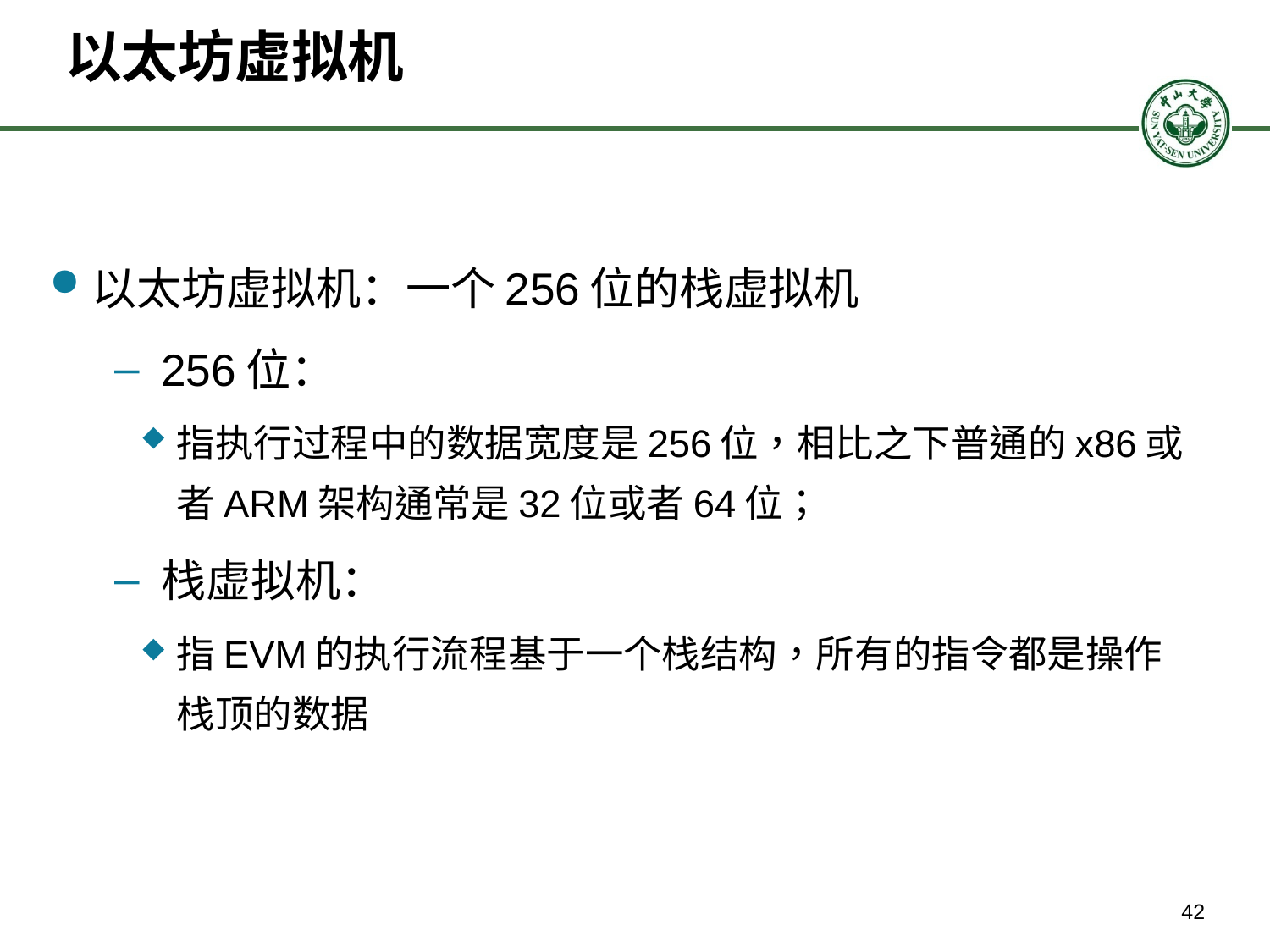

# 以太坊虚拟机
以太坊虚拟机：一个256位的栈虚拟机
256位：
指执行过程中的数据宽度是256位，相比之下普通的x86或者ARM架构通常是32位或者64位；
栈虚拟机：
指EVM的执行流程基于一个栈结构，所有的指令都是操作栈顶的数据